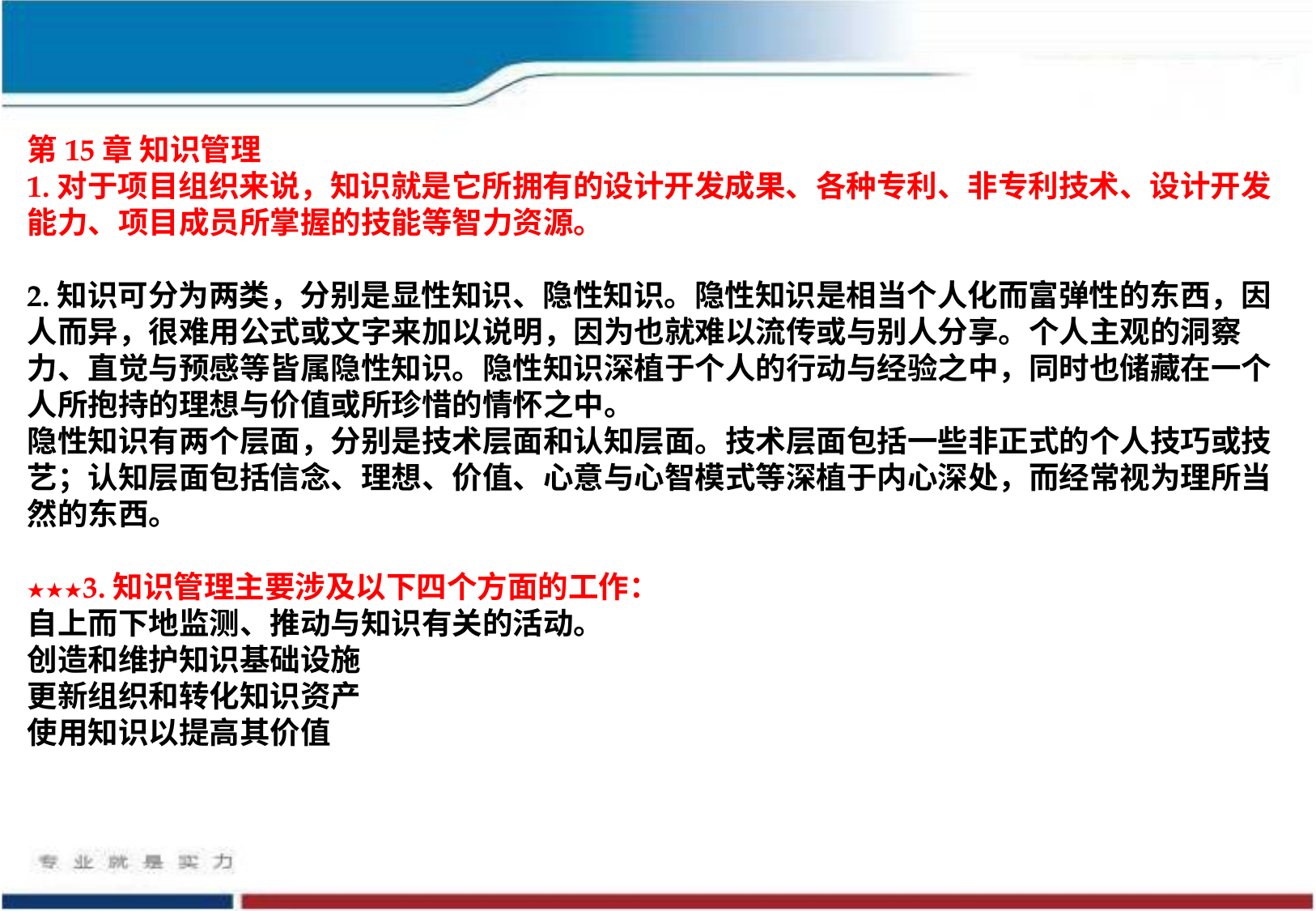

第15章 知识管理
1.对于项目组织来说，知识就是它所拥有的设计开发成果、各种专利、非专利技术、设计开发能力、项目成员所掌握的技能等智力资源。

2.知识可分为两类，分别是显性知识、隐性知识。隐性知识是相当个人化而富弹性的东西，因人而异，很难用公式或文字来加以说明，因为也就难以流传或与别人分享。个人主观的洞察力、直觉与预感等皆属隐性知识。隐性知识深植于个人的行动与经验之中，同时也储藏在一个人所抱持的理想与价值或所珍惜的情怀之中。
隐性知识有两个层面，分别是技术层面和认知层面。技术层面包括一些非正式的个人技巧或技艺；认知层面包括信念、理想、价值、心意与心智模式等深植于内心深处，而经常视为理所当然的东西。

★★★3.知识管理主要涉及以下四个方面的工作：
自上而下地监测、推动与知识有关的活动。
创造和维护知识基础设施
更新组织和转化知识资产
使用知识以提高其价值